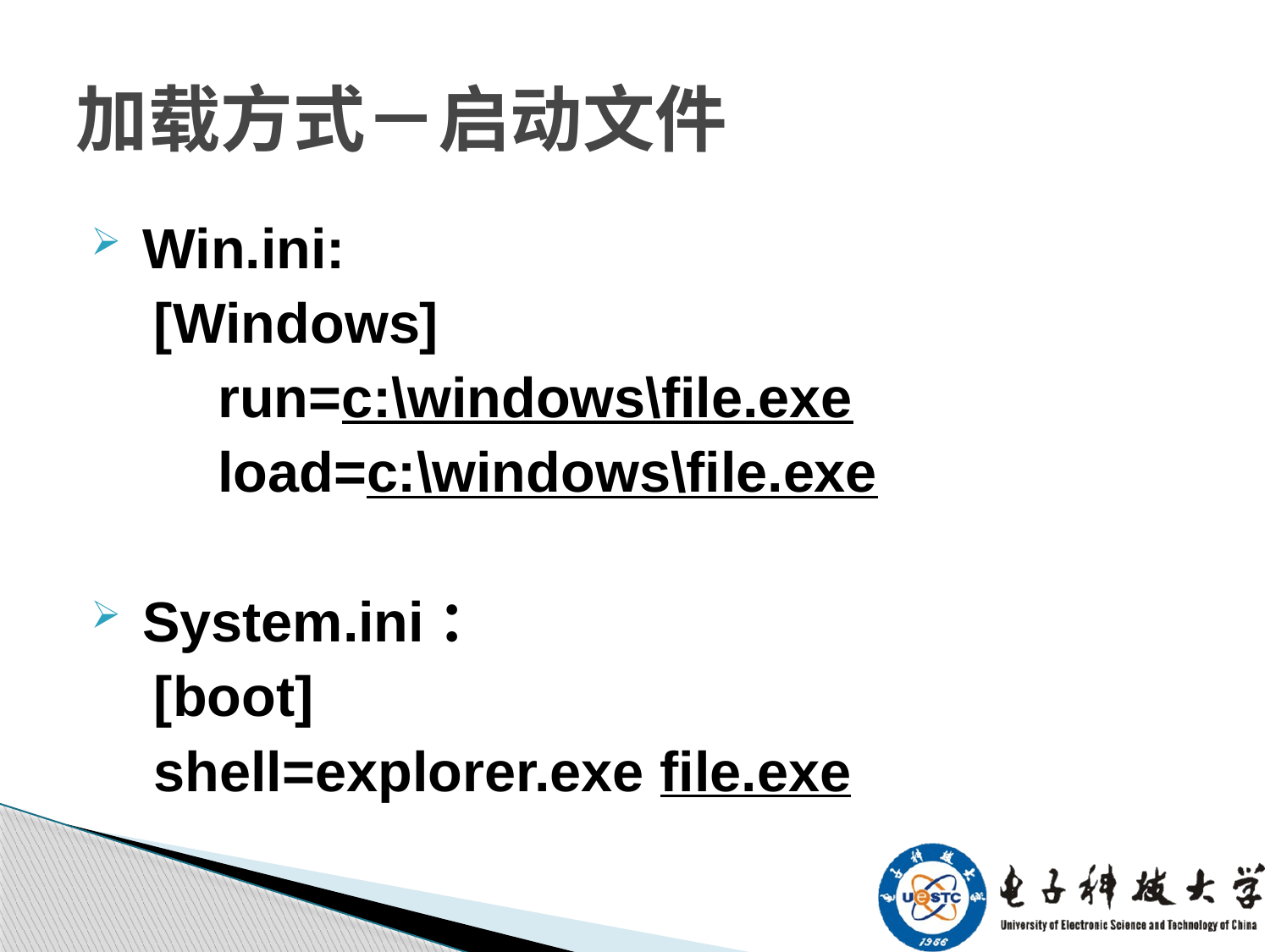

# 加载方式－启动文件
 Win.ini:
    [Windows]
　　run=c:\windows\file.exe
　　load=c:\windows\file.exe

 System.ini：
    [boot]
    shell=explorer.exe file.exe

236